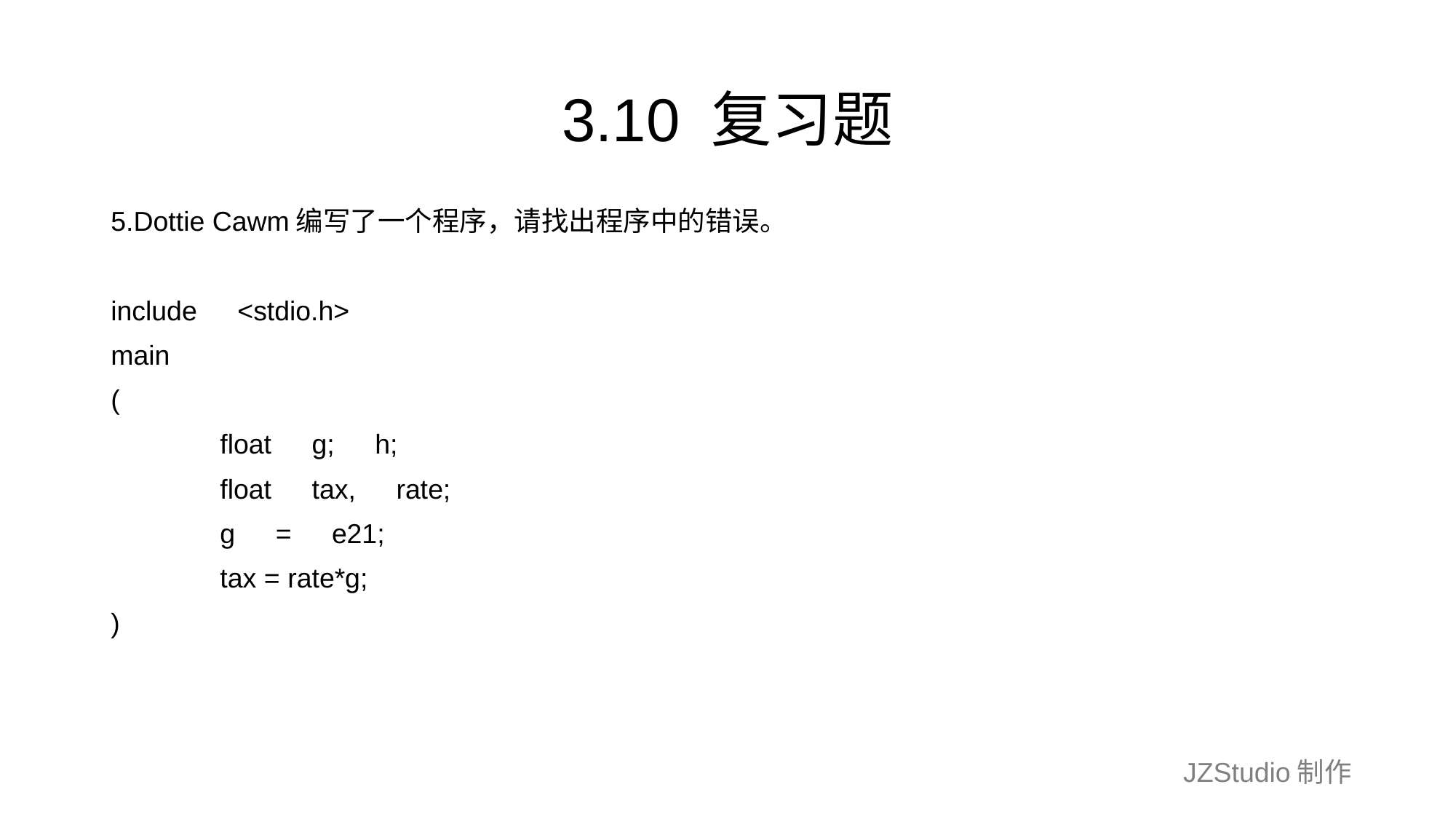

# 3.10 复习题
5.Dottie Cawm编写了一个程序，请找出程序中的错误。

include　<stdio.h>
main
(
	float　g;　h;
	float　tax,　rate;
	g　=　e21;
	tax = rate*g;
)